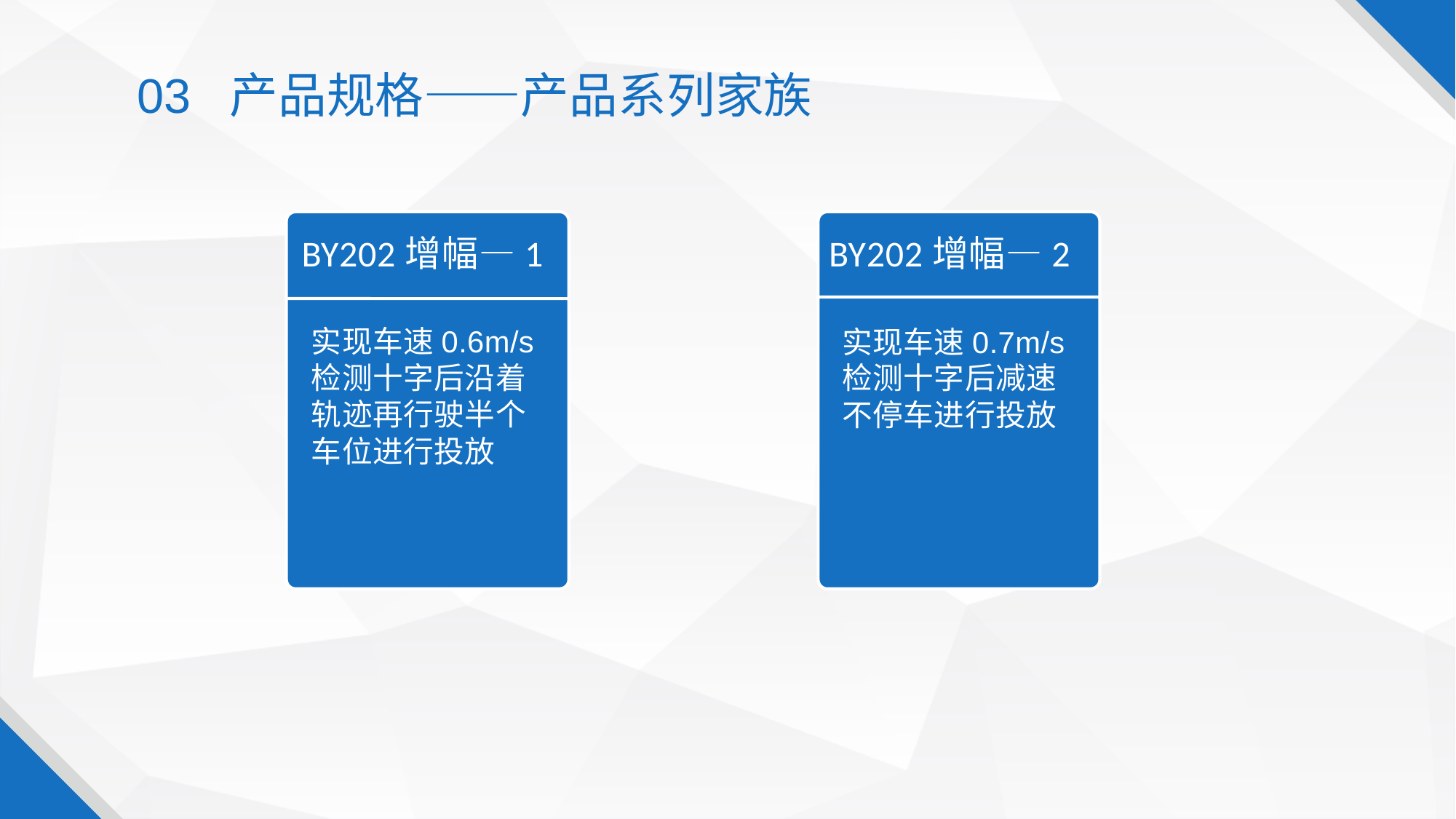

03  产品规格——产品系列家族

BY202增幅—1
BY202增幅—2

实现车速0.6m/s
检测十字后沿着轨迹再行驶半个车位进行投放
实现车速0.7m/s
检测十字后减速不停车进行投放